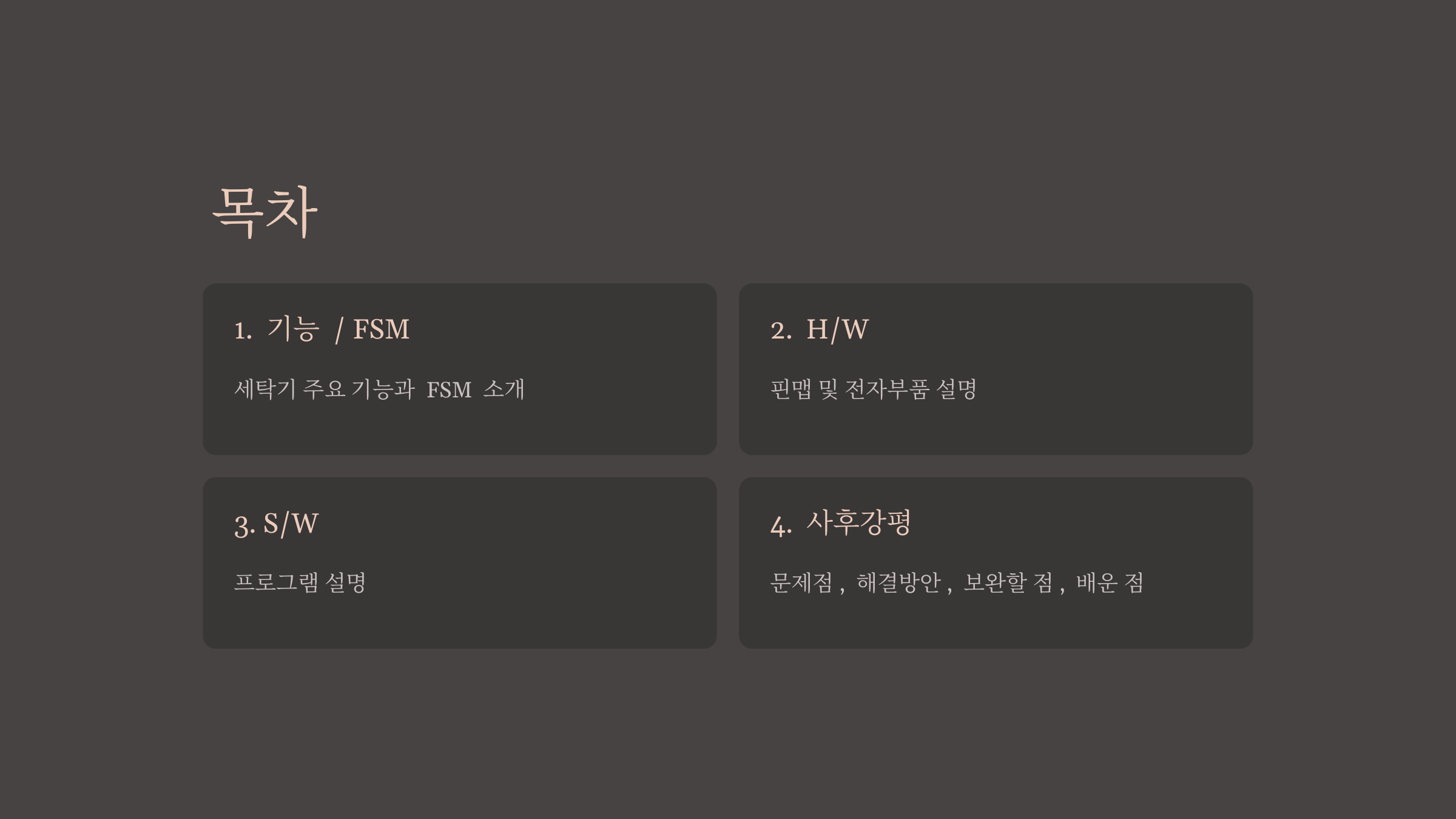

목차

1. 기능 / FSM
2.  H/W
세탁기 주요 기능과 FSM 소개
핀맵 및 전자부품 설명

3. S/W
4. 사후강평
프로그램 설명
문제점, 해결방안, 보완할 점, 배운 점